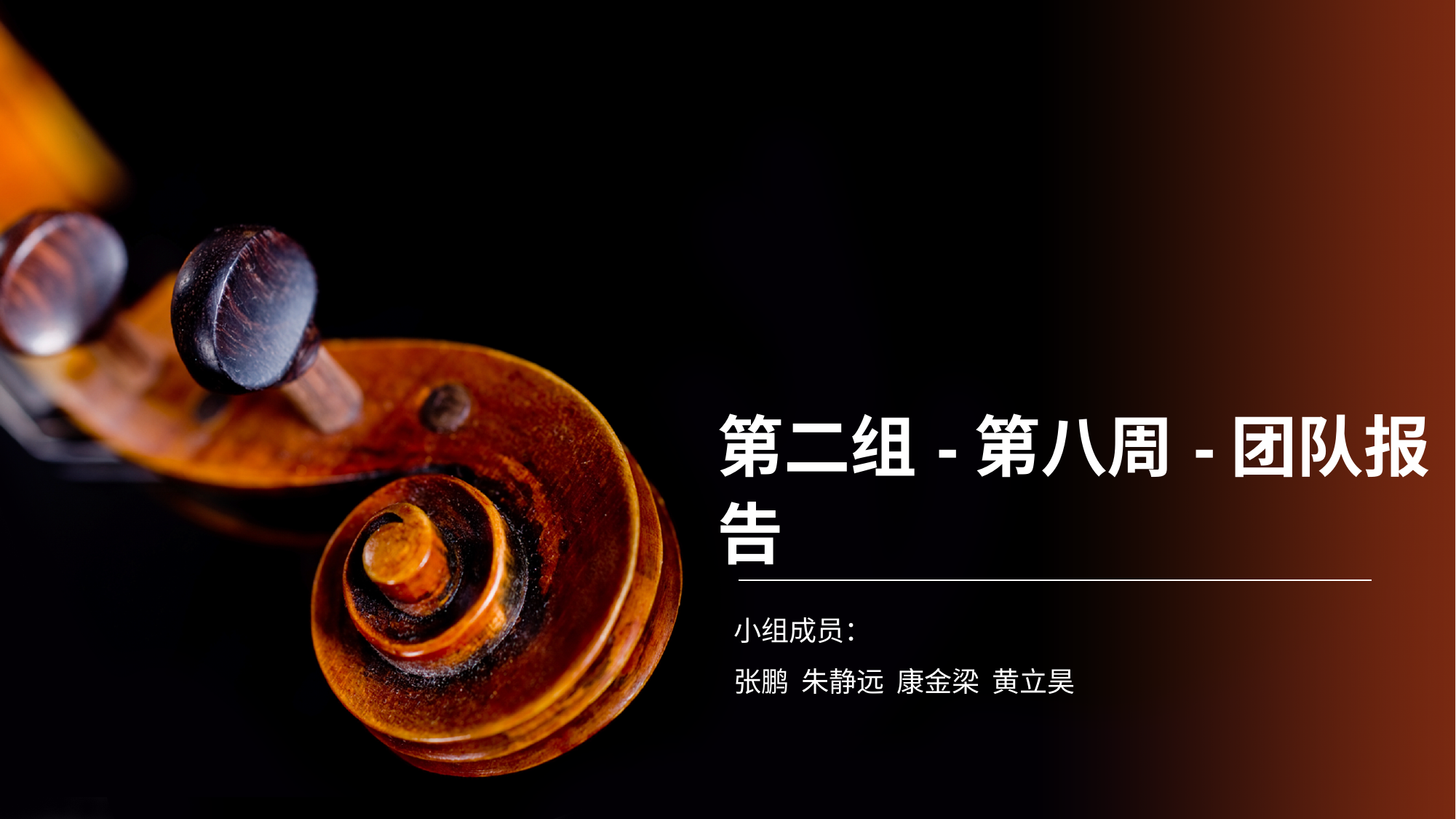

# 第二组-第八周-团队报告
小组成员：
张鹏  朱静远  康金梁  黄立昊